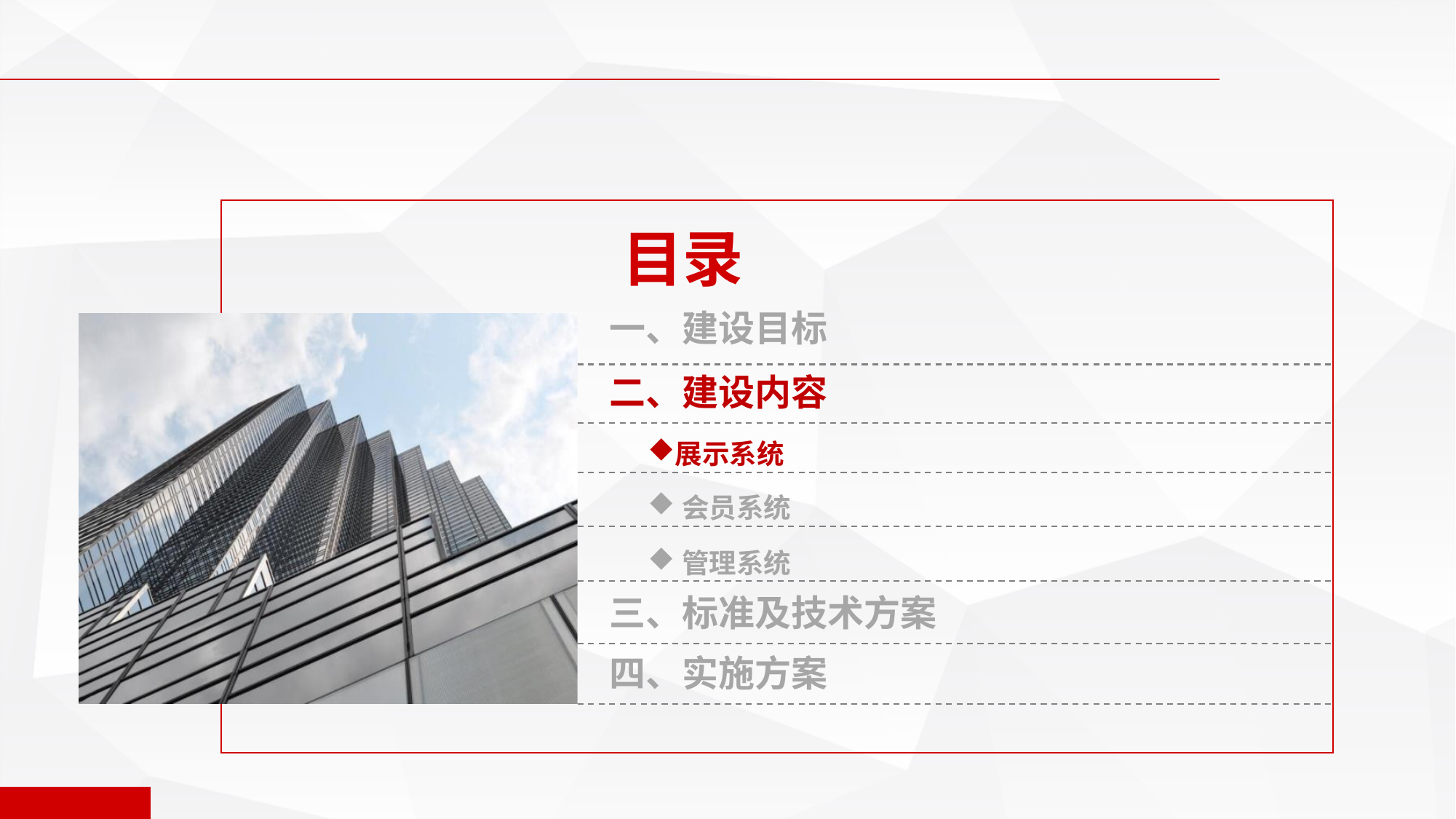

目录
一、建设目标

二、建设内容
展示系统
会员系统
管理系统
三、标准及技术方案
四、实施方案